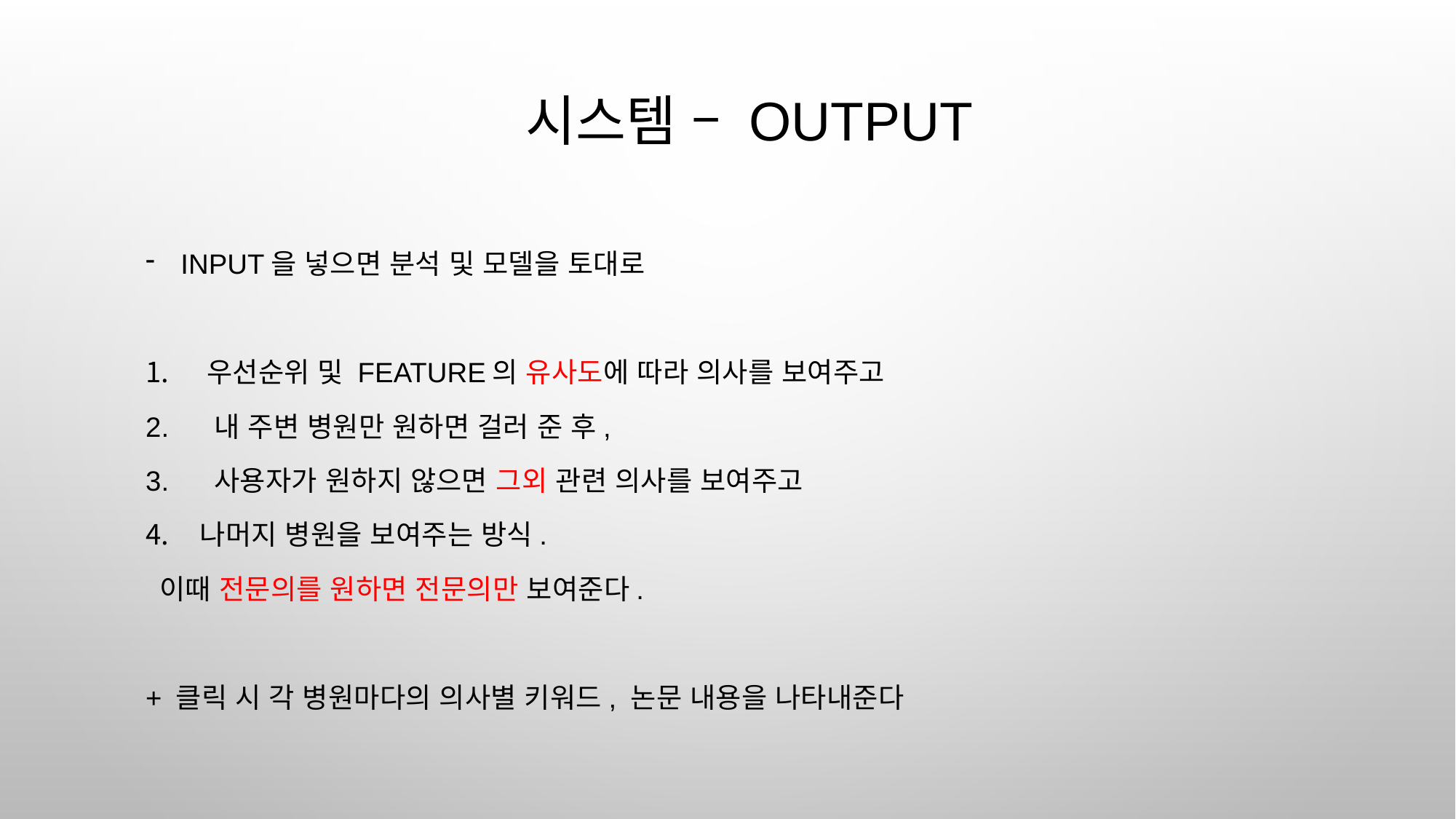

# 시스템 – output
 Input을 넣으면 분석 및 모델을 토대로

우선순위 및 feature의 유사도에 따라 의사를 보여주고
2.     내 주변 병원만 원하면 걸러 준 후,
3.     사용자가 원하지 않으면 그외 관련 의사를 보여주고
나머지 병원을 보여주는 방식.
 이때 전문의를 원하면 전문의만 보여준다.

+ 클릭 시 각 병원마다의 의사별 키워드, 논문 내용을 나타내준다